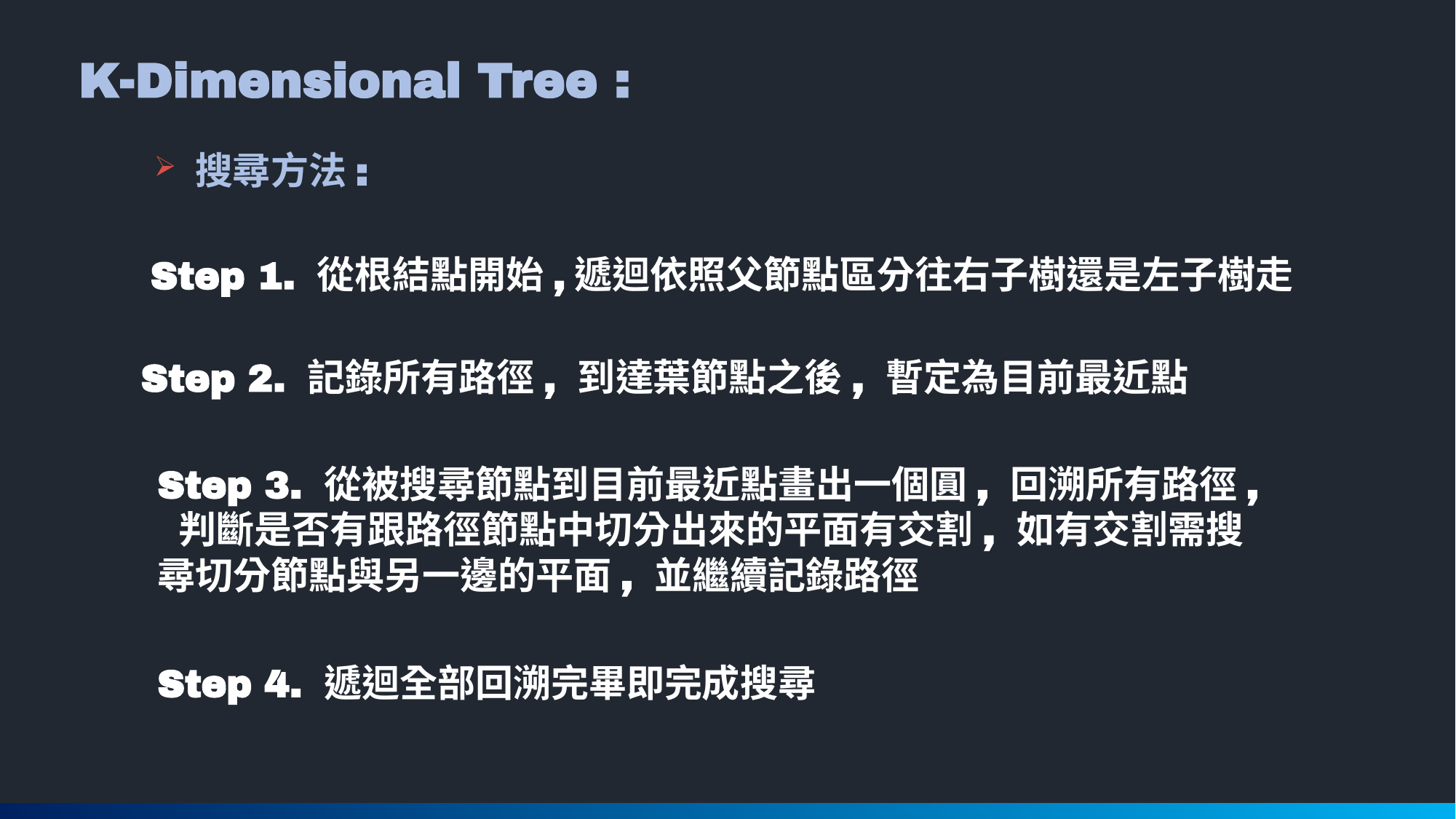

K-Dimensional Tree :
搜尋方法:
Step 1. 從根結點開始,遞迴依照父節點區分往右子樹還是左子樹走
Step 2. 記錄所有路徑, 到達葉節點之後, 暫定為目前最近點
Step 3. 從被搜尋節點到目前最近點畫出一個圓, 回溯所有路徑, 判斷是否有跟路徑節點中切分出來的平面有交割, 如有交割需搜尋切分節點與另一邊的平面, 並繼續記錄路徑
Step 4. 遞迴全部回溯完畢即完成搜尋